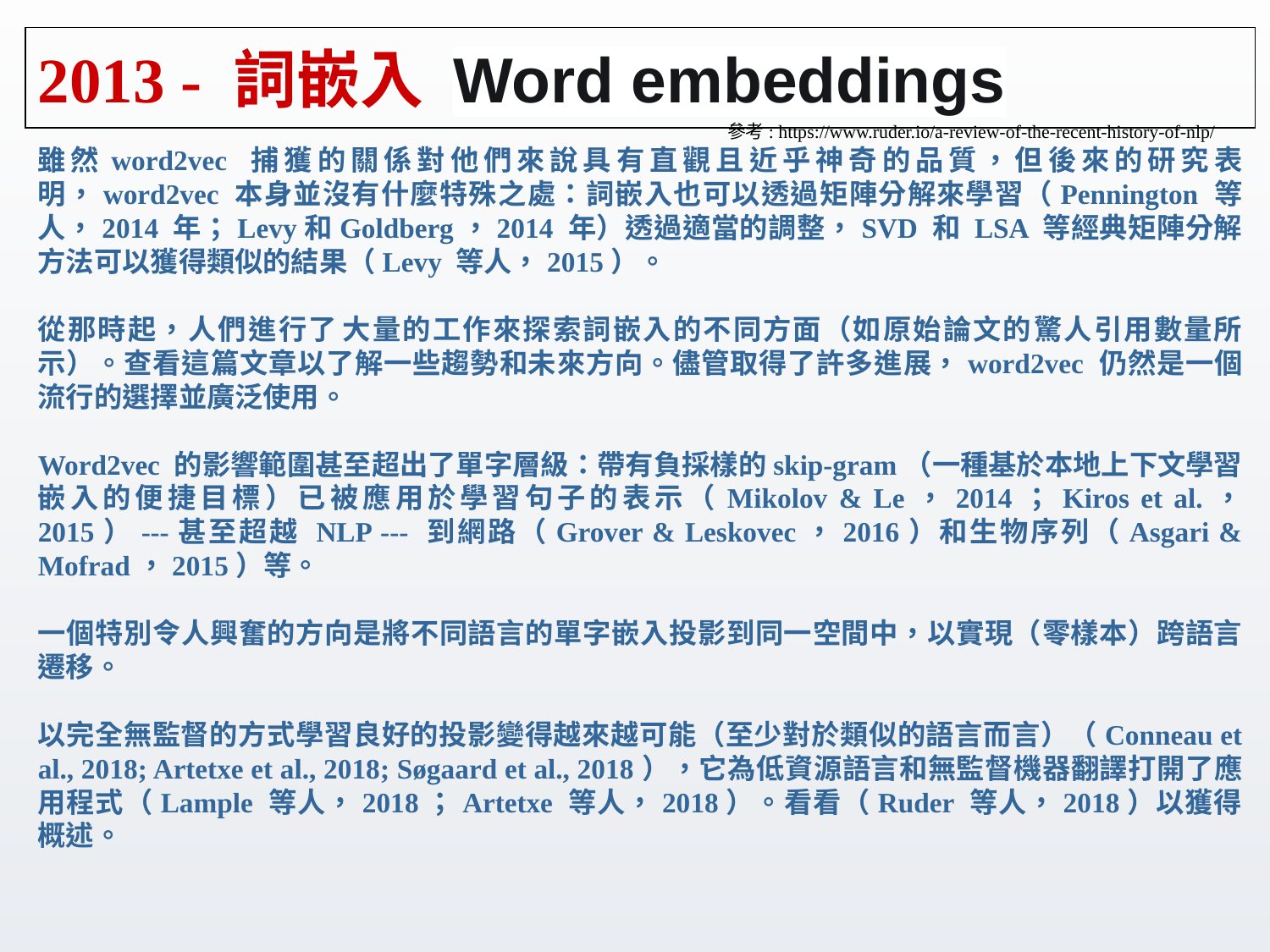

# 2013 - 詞嵌入 Word embeddings
參考: https://www.ruder.io/a-review-of-the-recent-history-of-nlp/
雖然word2vec 捕獲的關係對他們來說具有直觀且近乎神奇的品質，但後來的研究表明，word2vec 本身並沒有什麼特殊之處：詞嵌入也可以透過矩陣分解來學習（Pennington 等人，2014 年；Levy和Goldberg，2014 年）透過適當的調整，SVD 和 LSA 等經典矩陣分解方法可以獲得類似的結果（Levy 等人，2015）。

從那時起，人們進行了​​大量的工作來探索詞嵌入的不同方面（如原始論文的驚人引用數量所示）。查看這篇文章以了解一些趨勢和未來方向。儘管取得了許多進展，word2vec 仍然是一個流行的選擇並廣泛使用。

Word2vec 的影響範圍甚至超出了單字層級：帶有負採樣的skip-gram（一種基於本地上下文學習嵌入的便捷目標）已被應用於學習句子的表示（Mikolov & Le，2014；Kiros et al.， 2015）---甚至超越 NLP --- 到網路（Grover & Leskovec，2016）和生物序列（Asgari & Mofrad，2015）等。

一個特別令人興奮的方向是將不同語言的單字嵌入投影到同一空間中，以實現（零樣本）跨語言遷移。

以完全無監督的方式學習良好的投影變得越來越可能（至少對於類似的語言而言）（Conneau et al., 2018; Artetxe et al., 2018; Søgaard et al., 2018），它為低資源語言和無監督機器翻譯打開了應用程式（Lample 等人，2018；Artetxe 等人，2018）。看看（Ruder 等人，2018）以獲得概述。